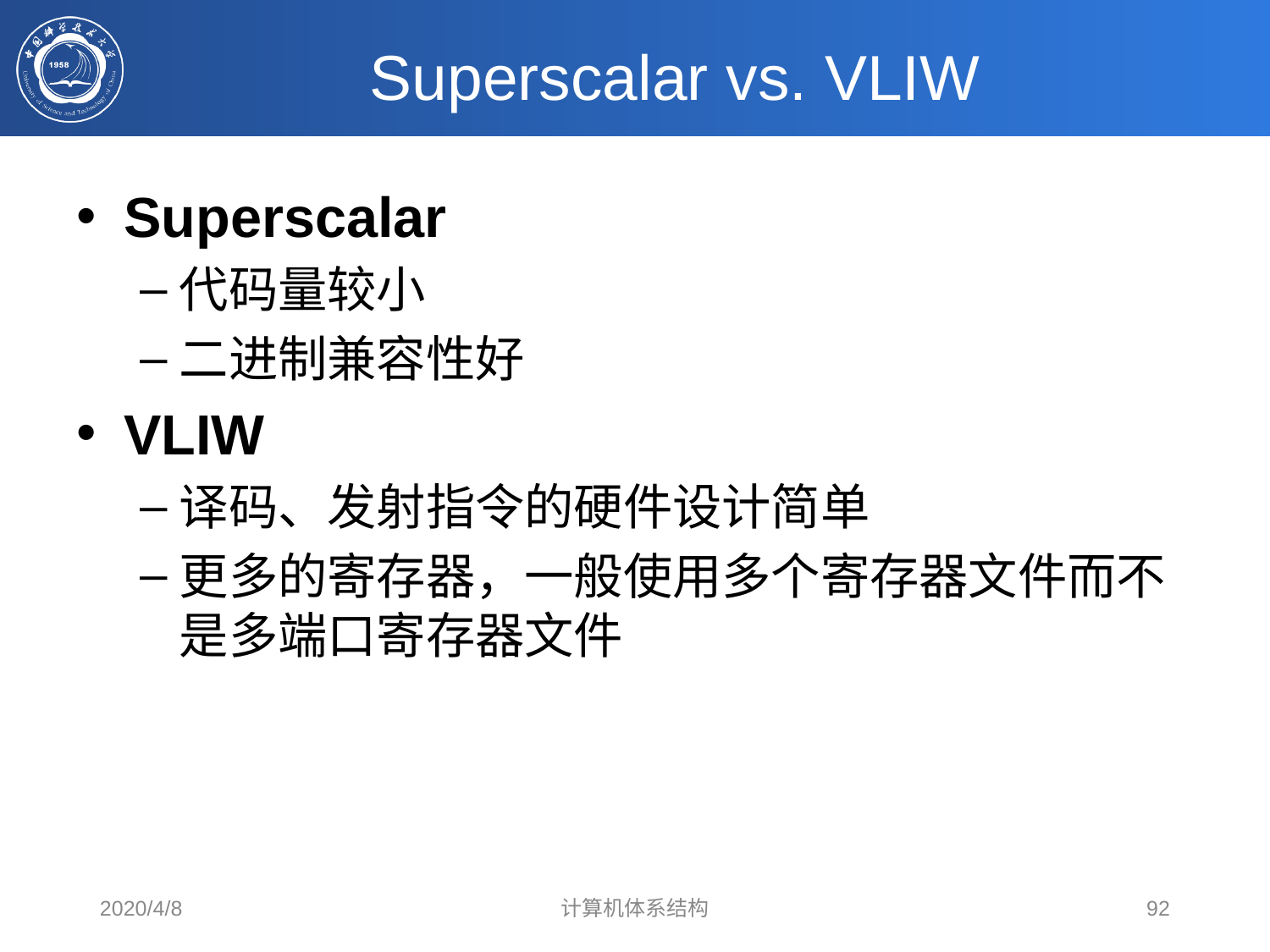

# Superscalar vs. VLIW

Superscalar
代码量较小
二进制兼容性好
VLIW
译码、发射指令的硬件设计简单
更多的寄存器，一般使用多个寄存器文件而不是多端口寄存器文件

2020/4/8
计算机体系结构
92